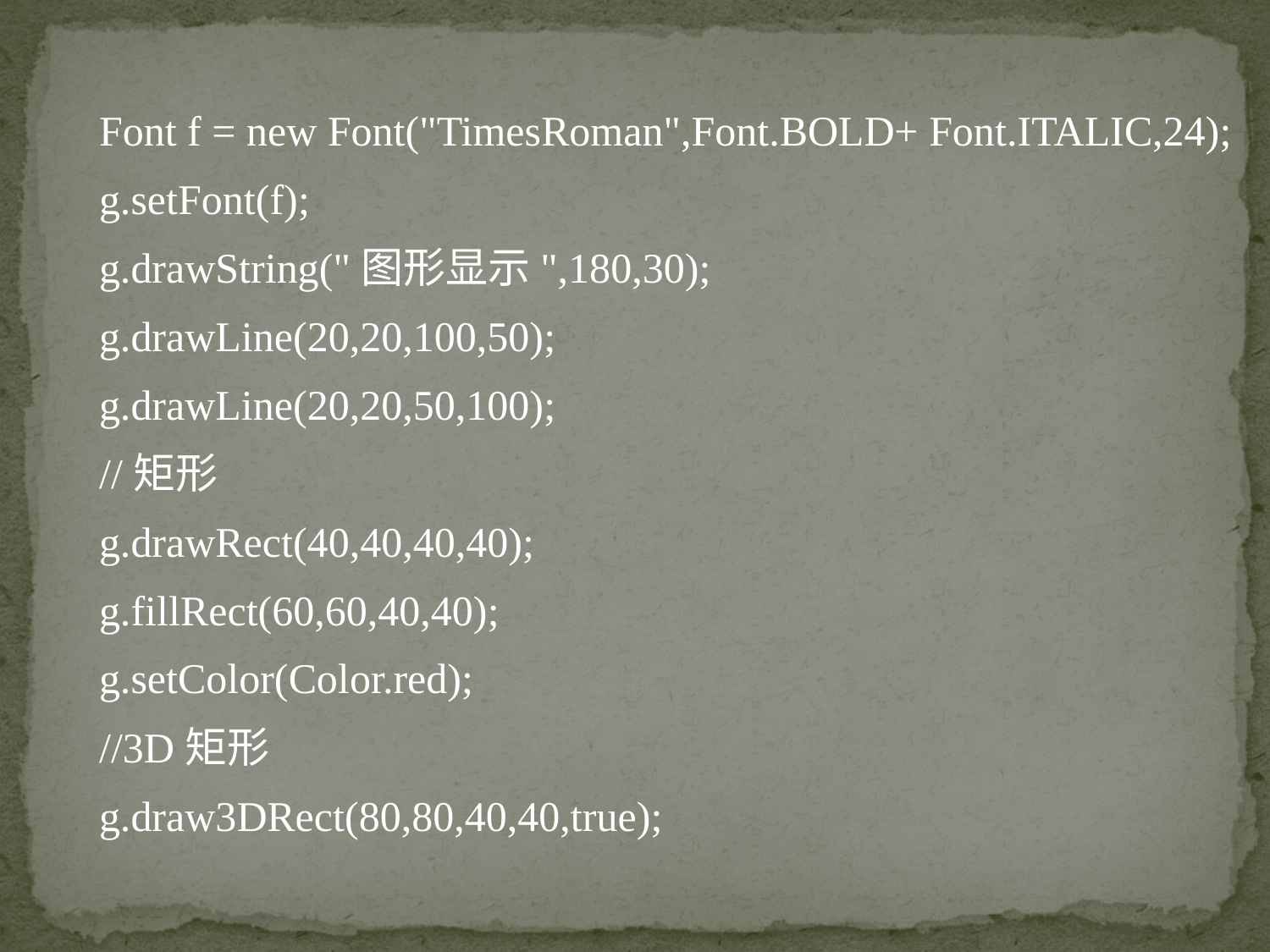

Font f = new Font("TimesRoman",Font.BOLD+ Font.ITALIC,24);
g.setFont(f);
g.drawString("图形显示",180,30);
g.drawLine(20,20,100,50);
g.drawLine(20,20,50,100);
//矩形
g.drawRect(40,40,40,40);
g.fillRect(60,60,40,40);
g.setColor(Color.red);
//3D矩形
g.draw3DRect(80,80,40,40,true);